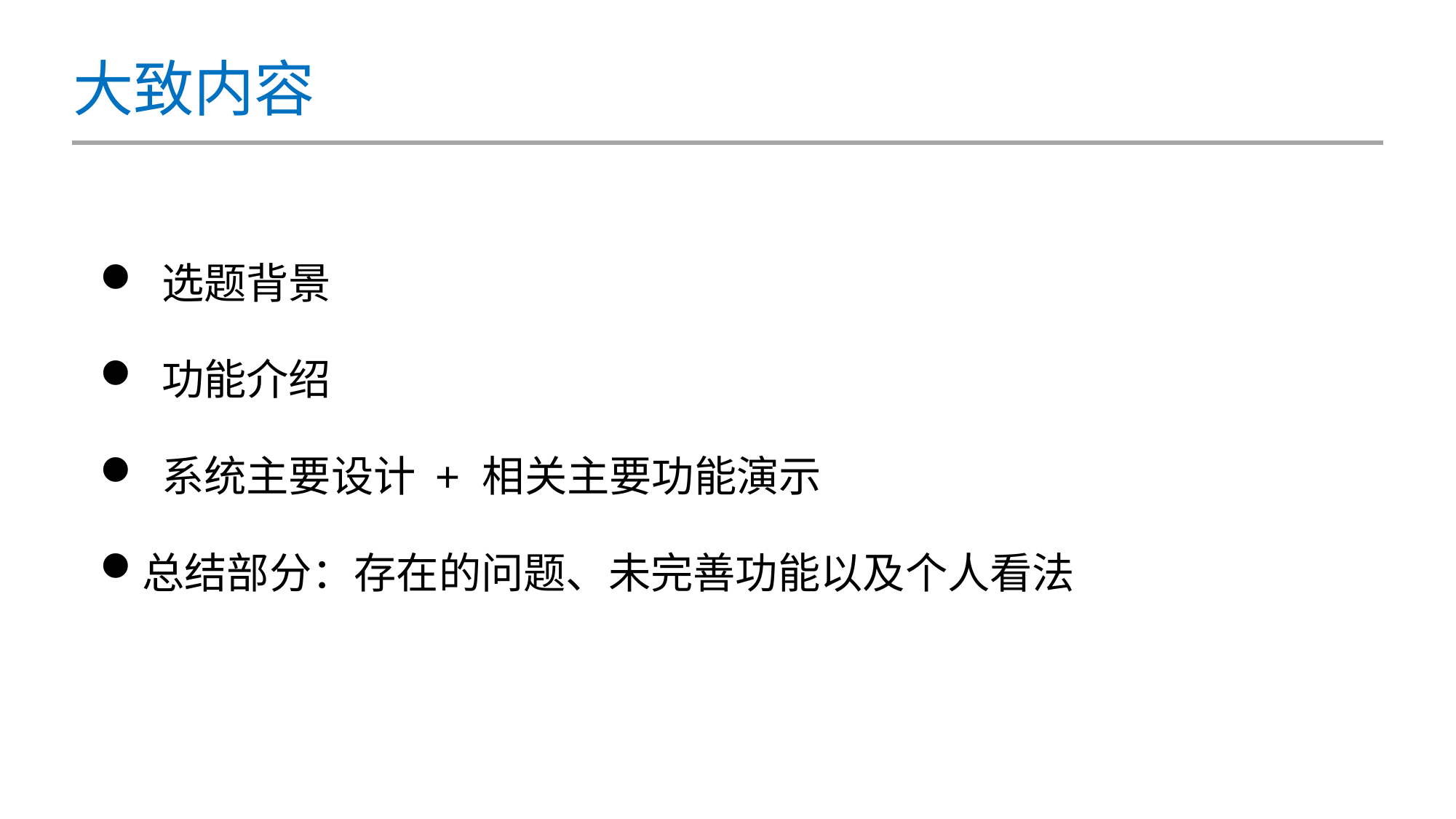

# 大致内容
 选题背景
 功能介绍
 系统主要设计 + 相关主要功能演示
总结部分：存在的问题、未完善功能以及个人看法